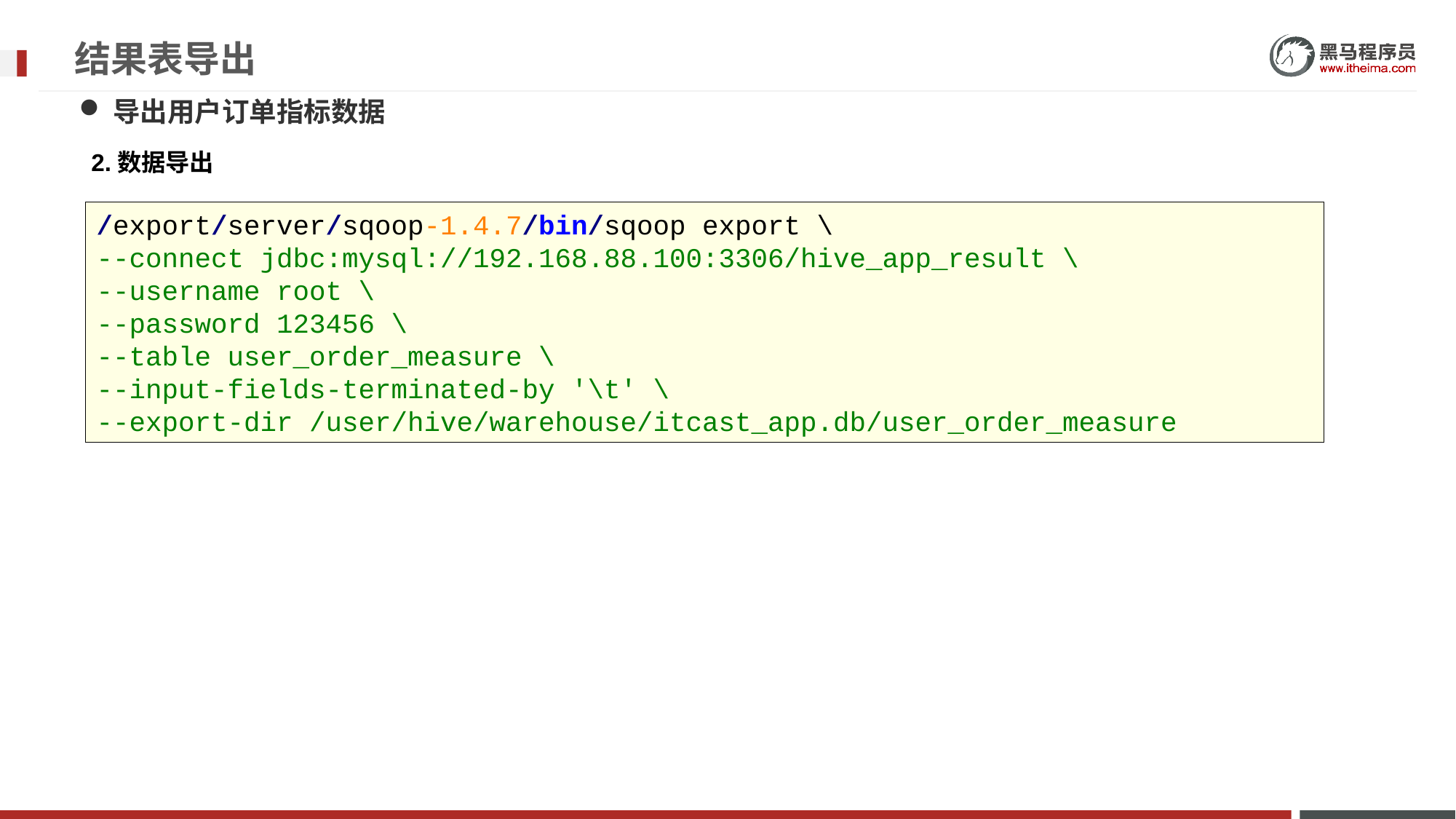

# 结果表导出
导出用户订单指标数据
2.数据导出
/export/server/sqoop-1.4.7/bin/sqoop export \
--connect jdbc:mysql://192.168.88.100:3306/hive_app_result \
--username root \
--password 123456 \
--table user_order_measure \
--input-fields-terminated-by '\t' \
--export-dir /user/hive/warehouse/itcast_app.db/user_order_measure